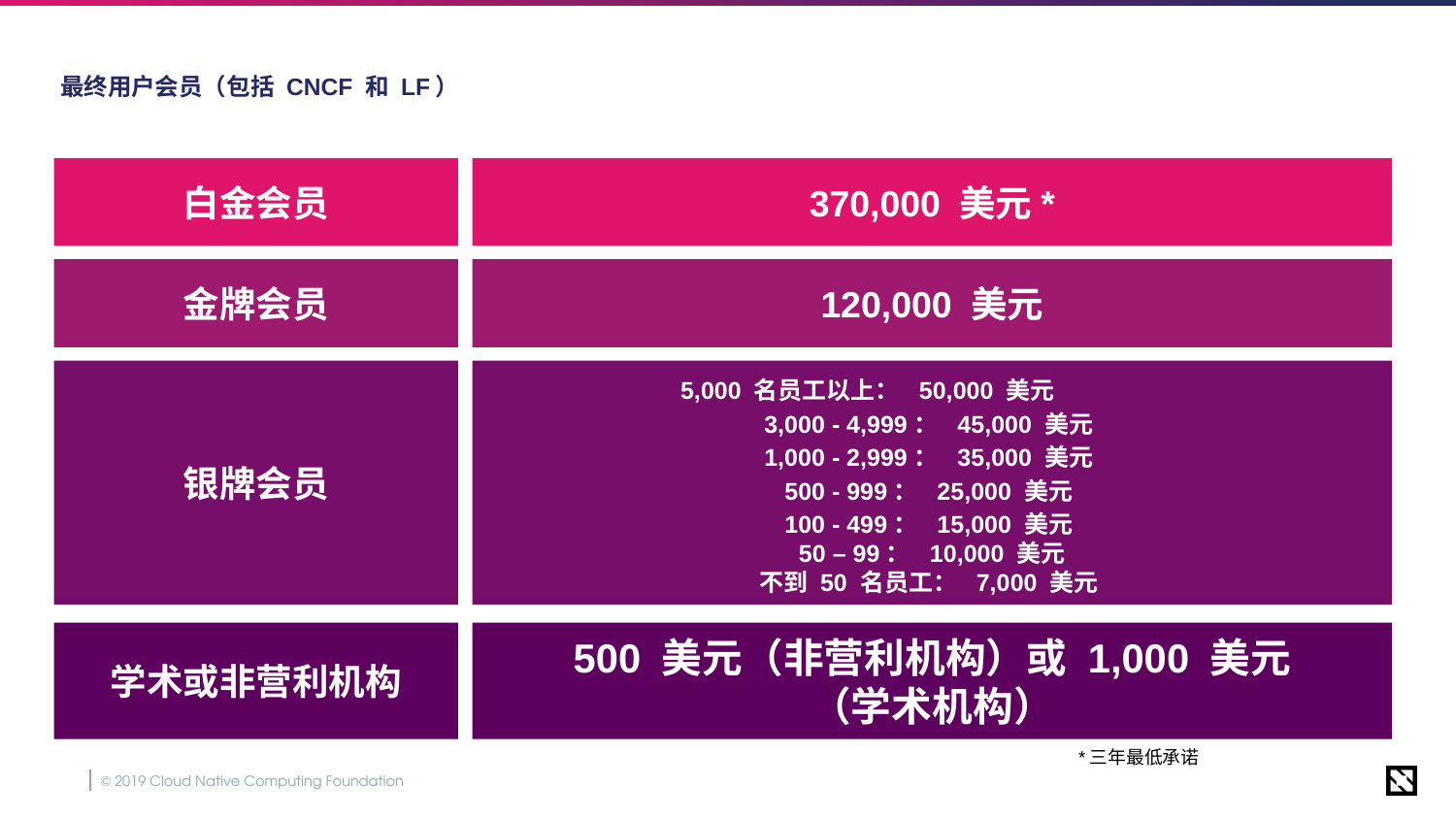

# 最终用户会员（包括 CNCF 和 LF）

白金会员

370,000 美元*

金牌会员

120,000 美元
5,000 名员工以上：  50,000 美元
3,000 - 4,999：  45,000 美元
1,000 - 2,999：  35,000 美元
500 - 999：  25,000 美元
100 - 499：  15,000 美元
50 – 99：  10,000 美元
不到 50 名员工：  7,000 美元

银牌会员
500 美元（非营利机构）或 1,000 美元
（学术机构）

学术或非营利机构
*三年最低承诺
24